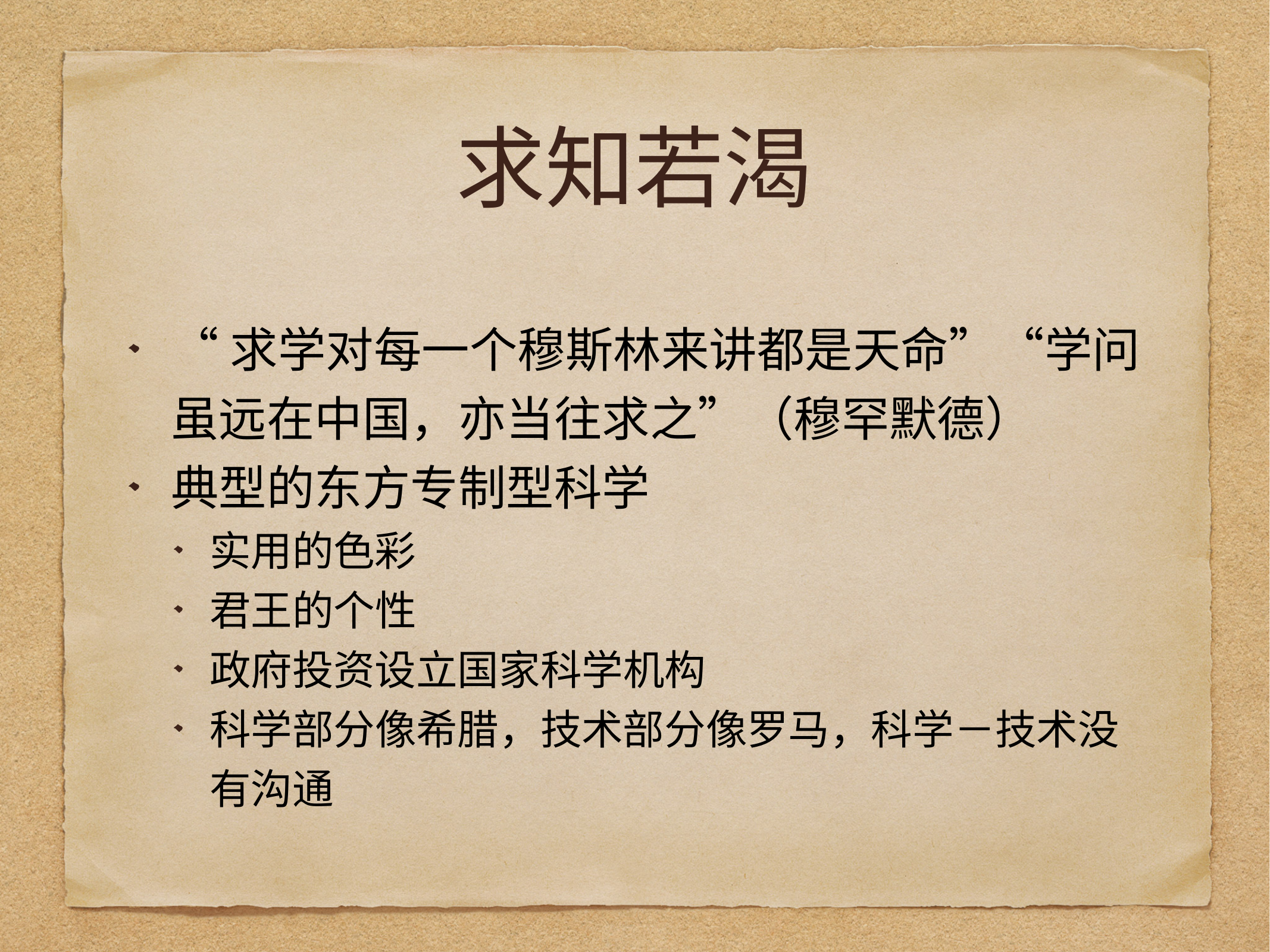

# 求知若渴
“求学对每一个穆斯林来讲都是天命”“学问虽远在中国，亦当往求之”（穆罕默德）
典型的东方专制型科学
实用的色彩
君王的个性
政府投资设立国家科学机构
科学部分像希腊，技术部分像罗马，科学－技术没有沟通